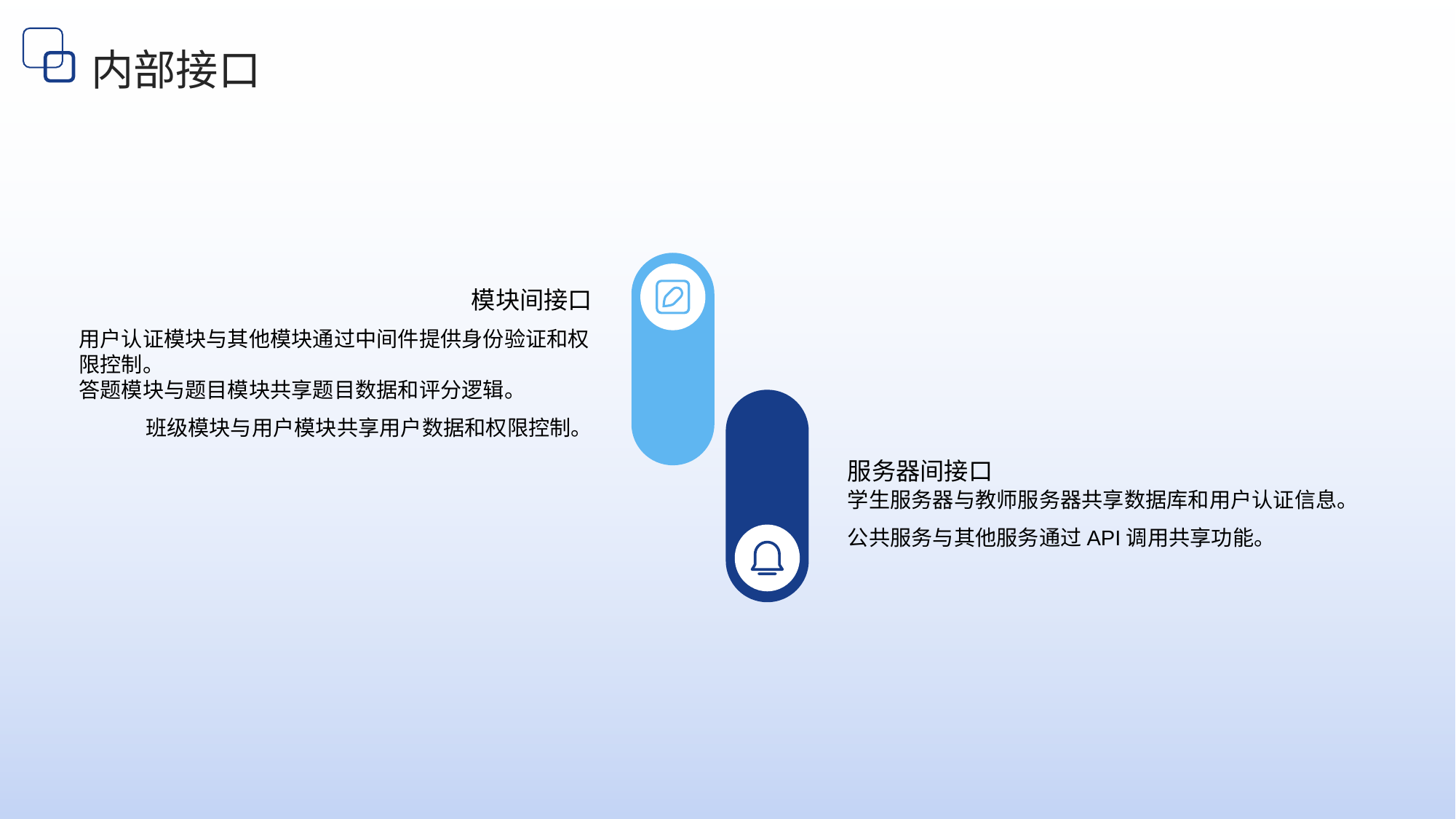

内部接口

模块间接口

用户认证模块与其他模块通过中间件提供身份验证和权限控制。
答题模块与题目模块共享题目数据和评分逻辑。
班级模块与用户模块共享用户数据和权限控制。

服务器间接口
学生服务器与教师服务器共享数据库和用户认证信息。
公共服务与其他服务通过API调用共享功能。